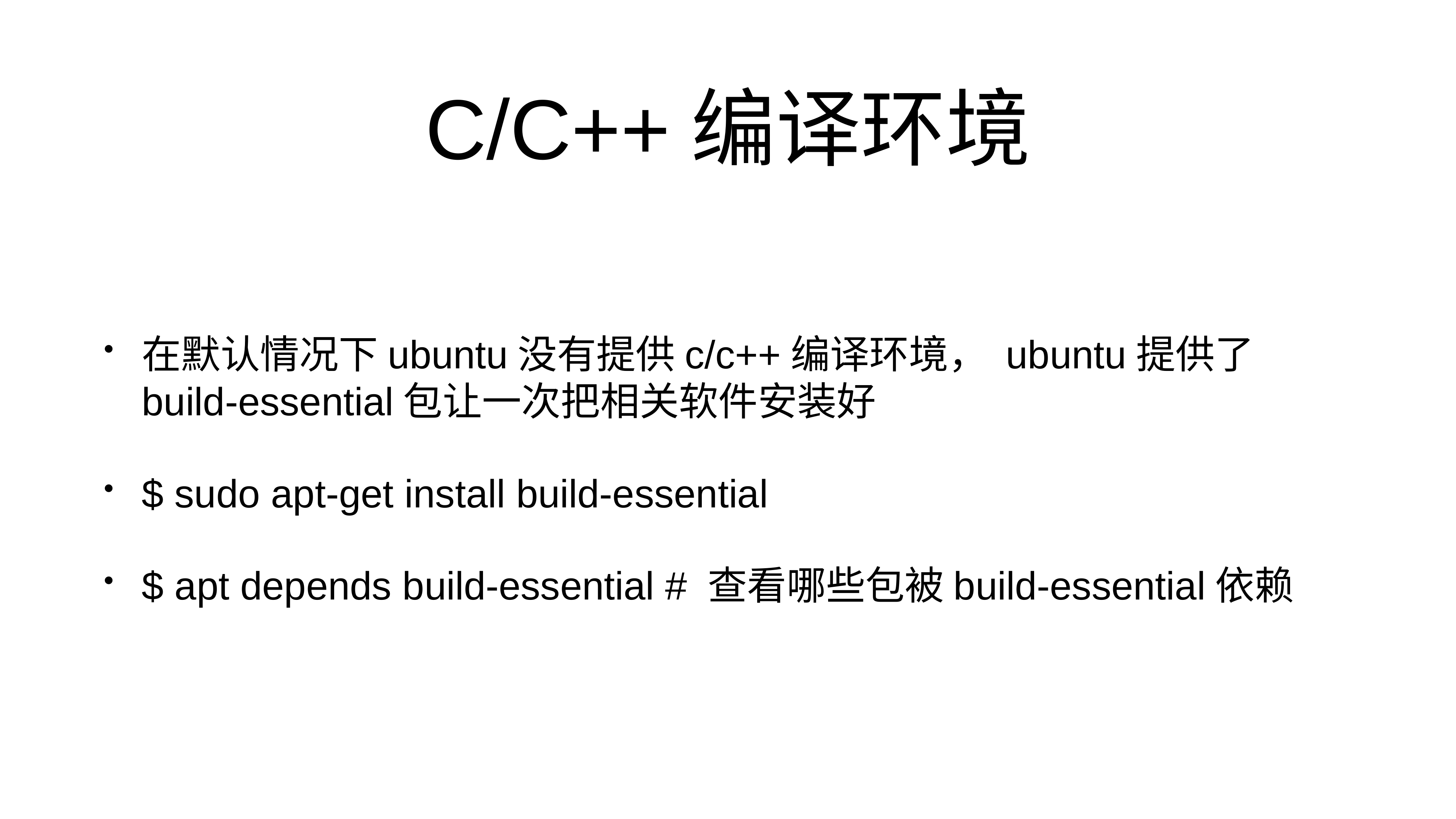

# C/C++编译环境
在默认情况下ubuntu没有提供c/c++编译环境， ubuntu提供了build-essential包让一次把相关软件安装好
$ sudo apt-get install build-essential
$ apt depends build-essential # 查看哪些包被build-essential依赖